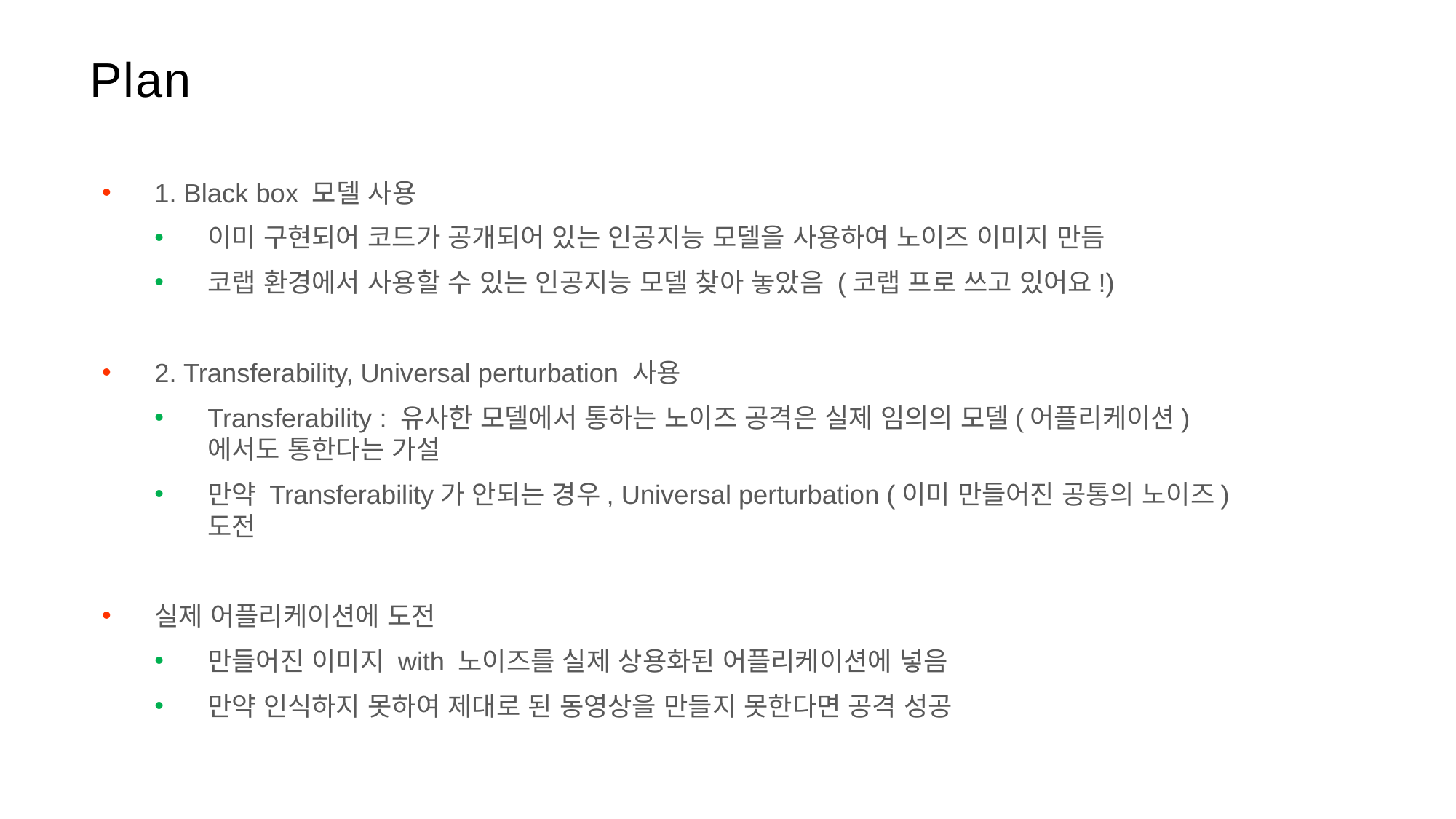

Plan
1. Black box 모델 사용
이미 구현되어 코드가 공개되어 있는 인공지능 모델을 사용하여 노이즈 이미지 만듬
코랩 환경에서 사용할 수 있는 인공지능 모델 찾아 놓았음 (코랩 프로 쓰고 있어요!)

2. Transferability, Universal perturbation 사용
Transferability : 유사한 모델에서 통하는 노이즈 공격은 실제 임의의 모델(어플리케이션)에서도 통한다는 가설
만약 Transferability가 안되는 경우, Universal perturbation (이미 만들어진 공통의 노이즈) 도전

실제 어플리케이션에 도전
만들어진 이미지 with 노이즈를 실제 상용화된 어플리케이션에 넣음
만약 인식하지 못하여 제대로 된 동영상을 만들지 못한다면 공격 성공